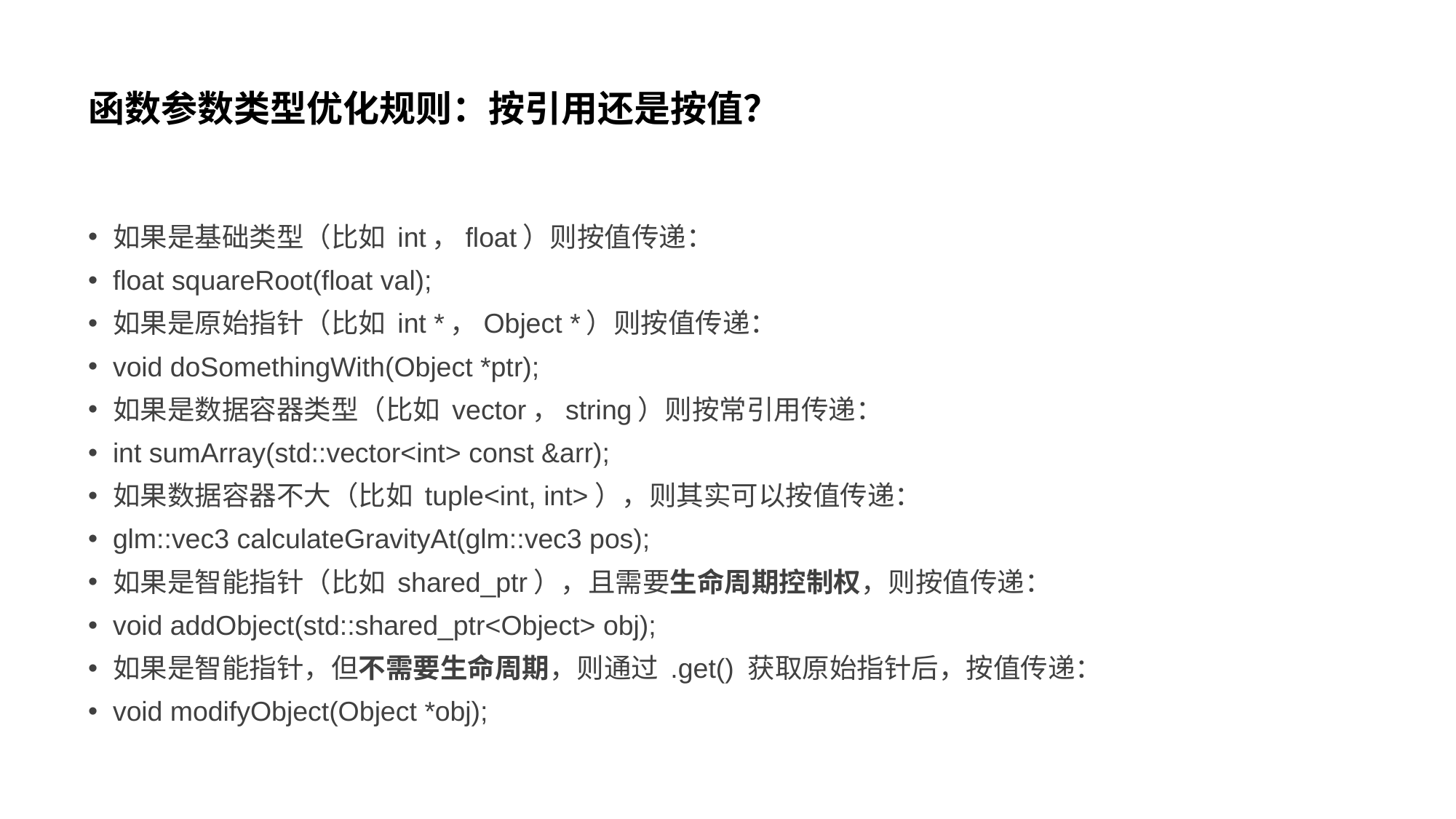

# 函数参数类型优化规则：按引用还是按值？
如果是基础类型（比如 int，float）则按值传递：
float squareRoot(float val);
如果是原始指针（比如 int *，Object *）则按值传递：
void doSomethingWith(Object *ptr);
如果是数据容器类型（比如 vector，string）则按常引用传递：
int sumArray(std::vector<int> const &arr);
如果数据容器不大（比如 tuple<int, int>），则其实可以按值传递：
glm::vec3 calculateGravityAt(glm::vec3 pos);
如果是智能指针（比如 shared_ptr），且需要生命周期控制权，则按值传递：
void addObject(std::shared_ptr<Object> obj);
如果是智能指针，但不需要生命周期，则通过 .get() 获取原始指针后，按值传递：
void modifyObject(Object *obj);